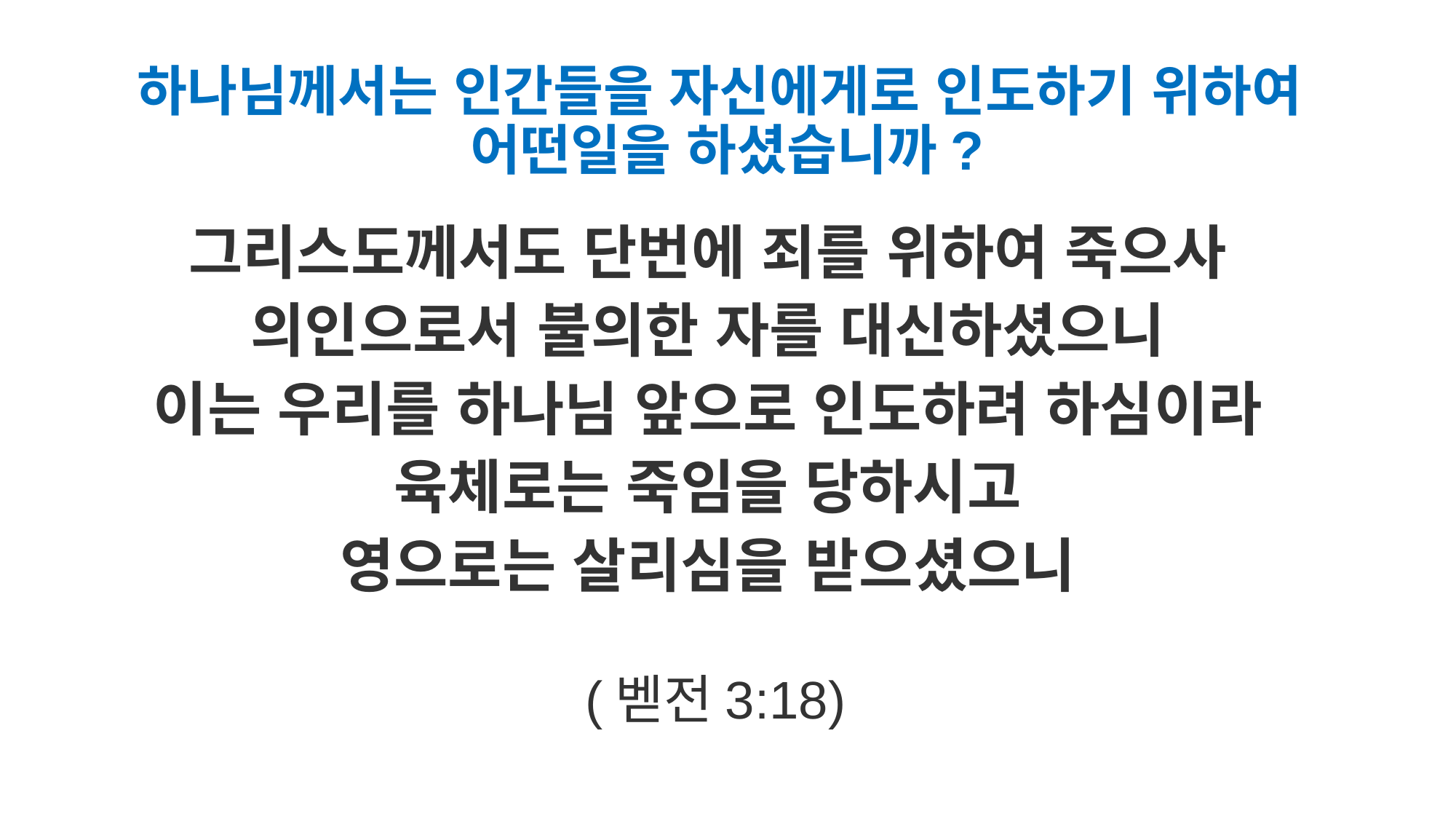

# 하나님께서는 인간들을 자신에게로 인도하기 위하여 어떤일을 하셨습니까?
그리스도께서도 단번에 죄를 위하여 죽으사
의인으로서 불의한 자를 대신하셨으니
이는 우리를 하나님 앞으로 인도하려 하심이라
육체로는 죽임을 당하시고
영으로는 살리심을 받으셨으니

(벧전3:18)